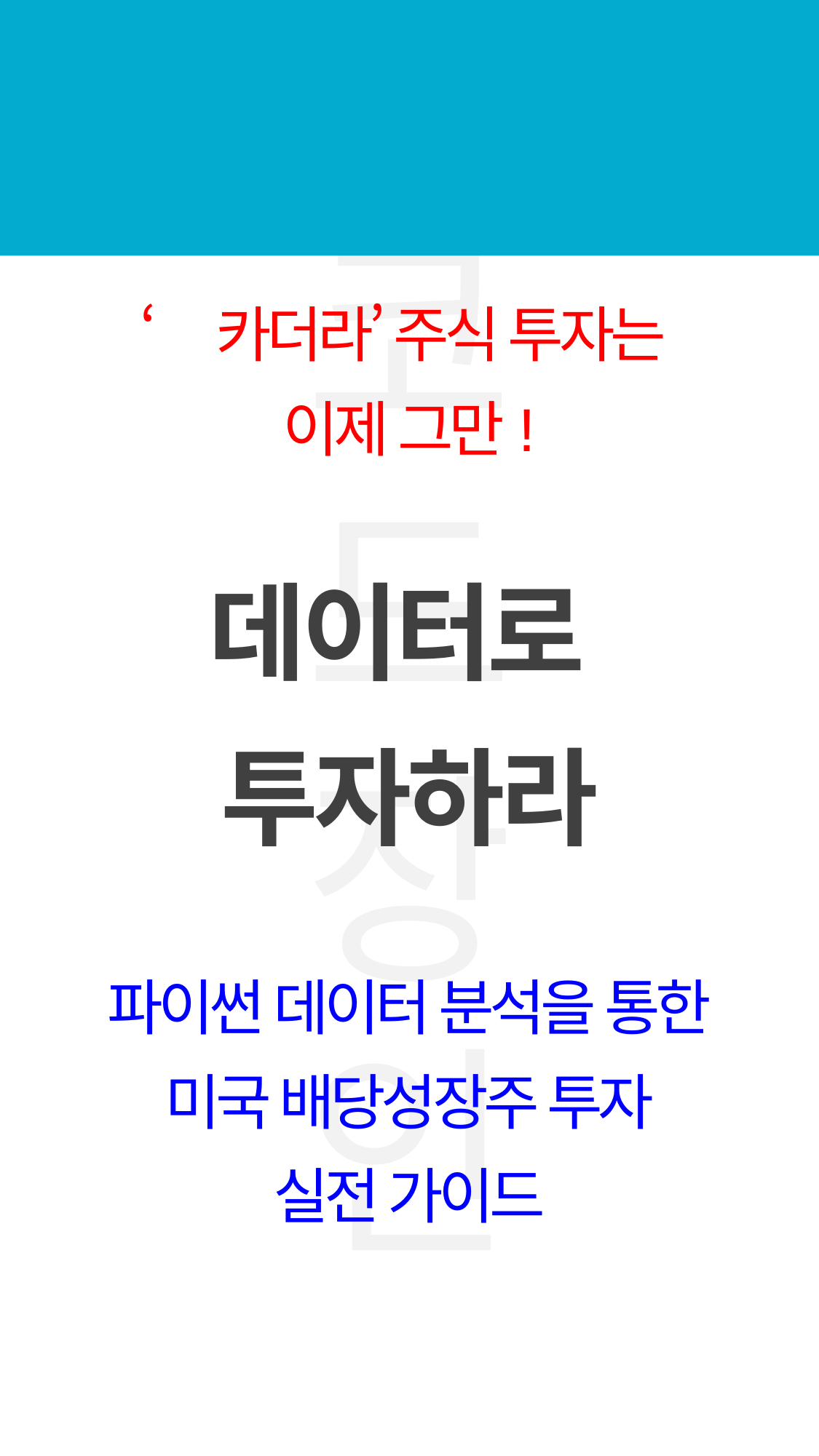

‘카더라’ 주식 투자는
이제 그만!
데이터로
투자하라

파이썬 데이터 분석을 통한
미국 배당성장주 투자
실전 가이드